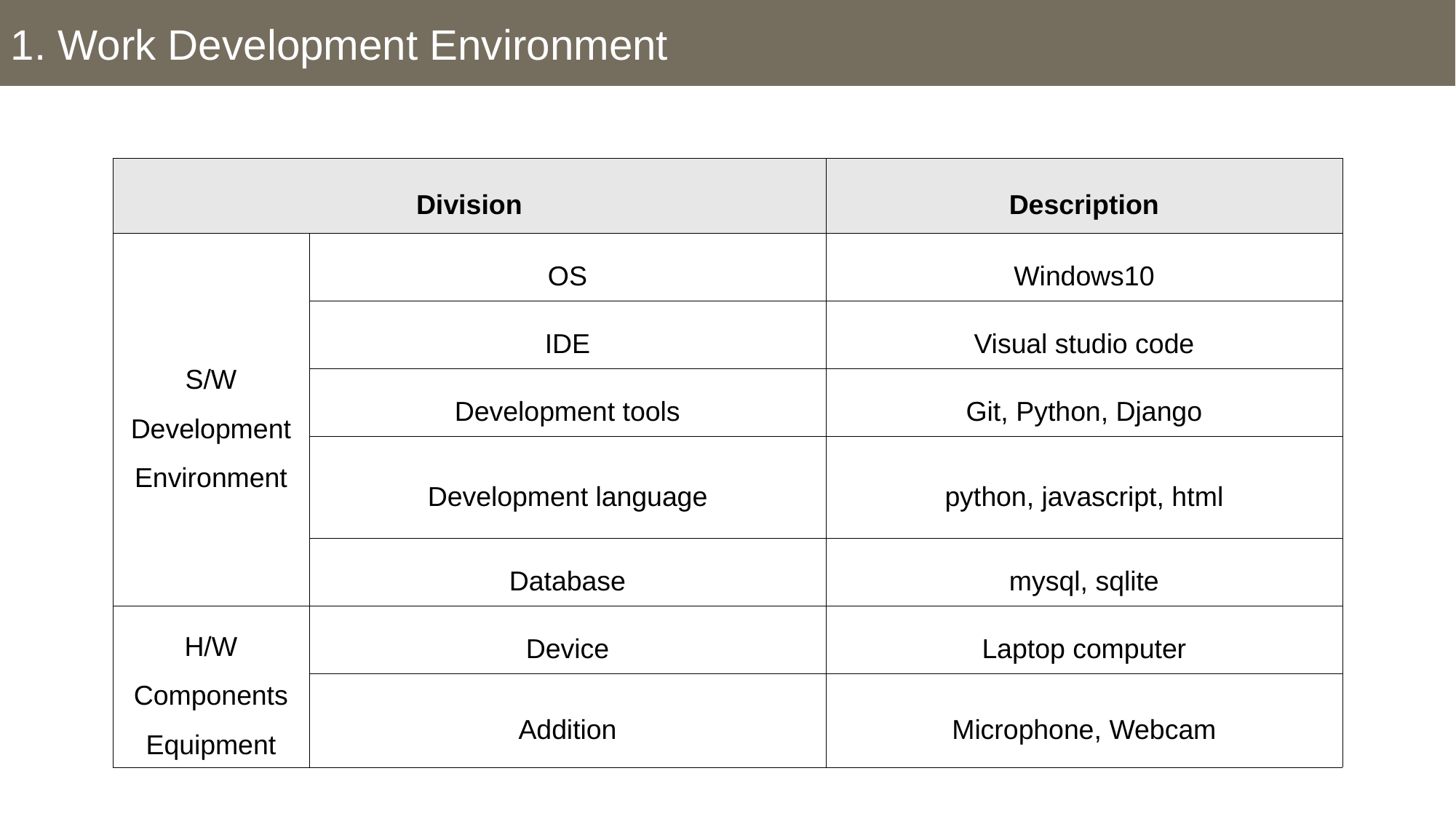

1. Work Development Environment
연구 개발 배경
| Division |  | Description |
| --- | --- | --- |
| S/W Development Environment | OS | Windows10 |
|  | IDE | Visual studio code |
|  | Development tools | Git, Python, Django |
|  | Development language | python, javascript, html |
|  | Database | mysql, sqlite |
| H/W Components Equipment | Device | Laptop computer |
|  | Addition | Microphone, Webcam |